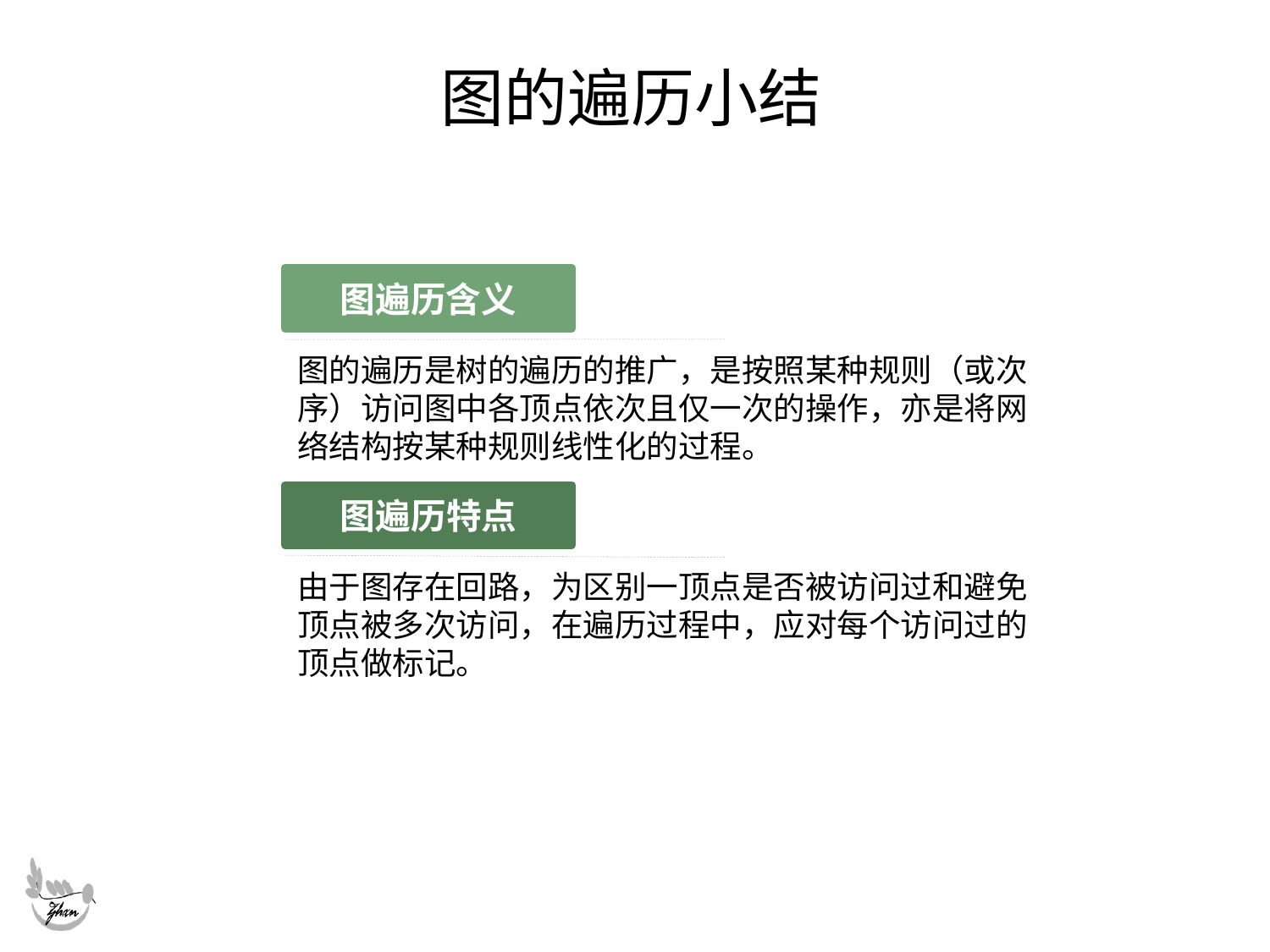

# 图的遍历小结
图遍历含义
图的遍历是树的遍历的推广，是按照某种规则（或次序）访问图中各顶点依次且仅一次的操作，亦是将网络结构按某种规则线性化的过程。
图遍历特点
由于图存在回路，为区别一顶点是否被访问过和避免顶点被多次访问，在遍历过程中，应对每个访问过的顶点做标记。
93